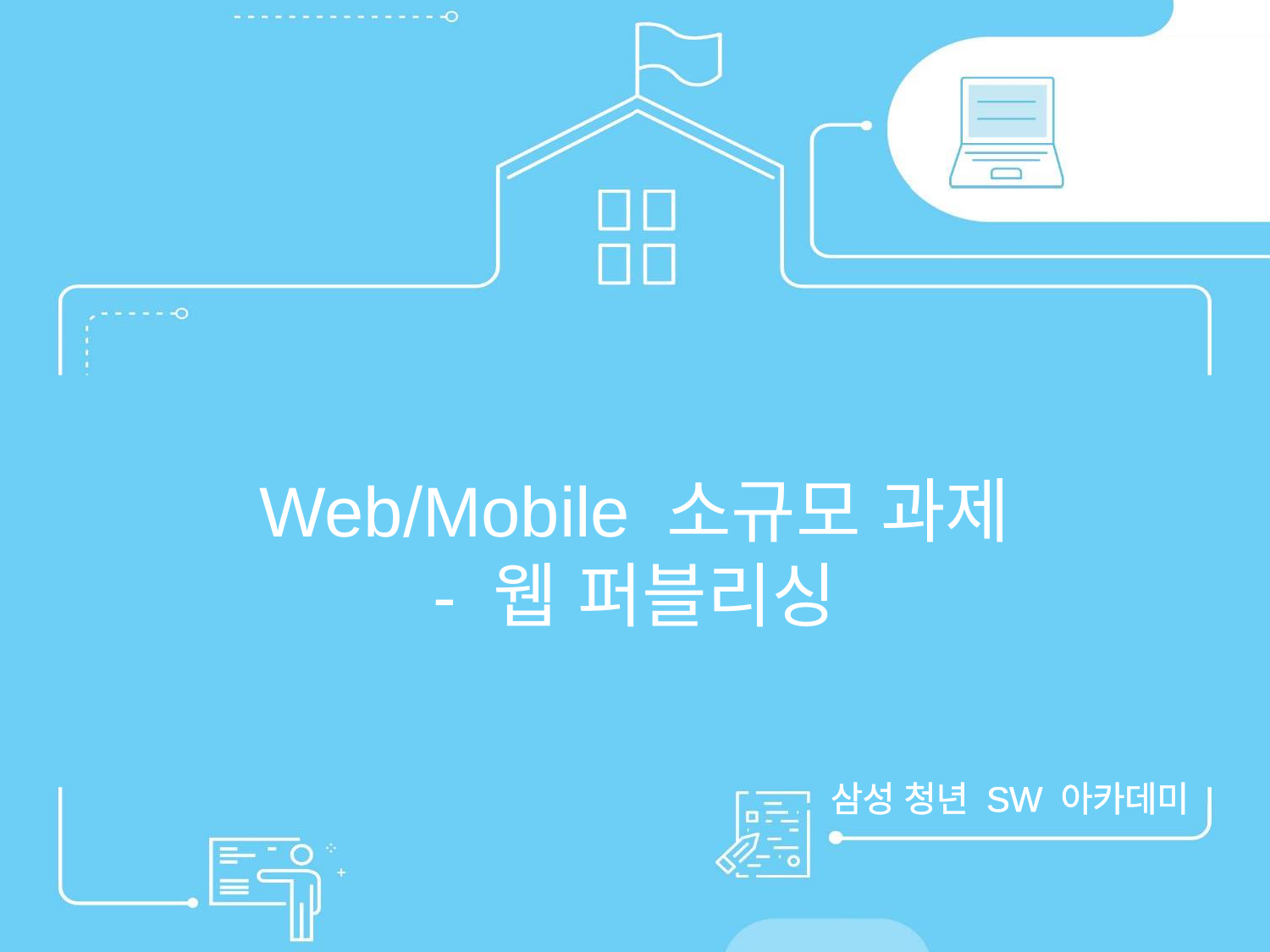

Web/Mobile 소규모 과제
- 웹 퍼블리싱
삼성 청년 SW 아카데미